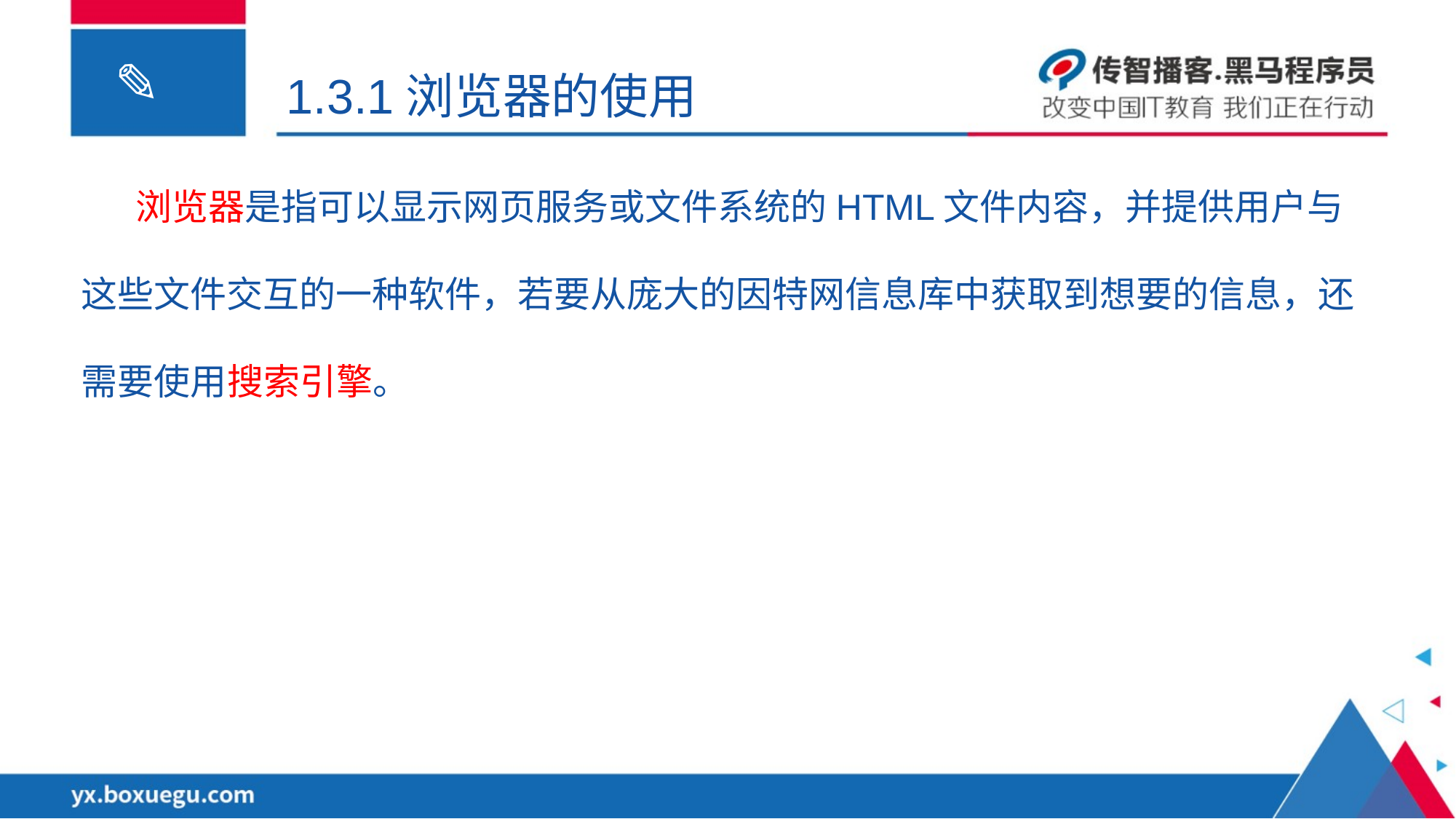

1.3.1浏览器的使用
浏览器是指可以显示网页服务或文件系统的HTML文件内容，并提供用户与这些文件交互的一种软件，若要从庞大的因特网信息库中获取到想要的信息，还需要使用搜索引擎。